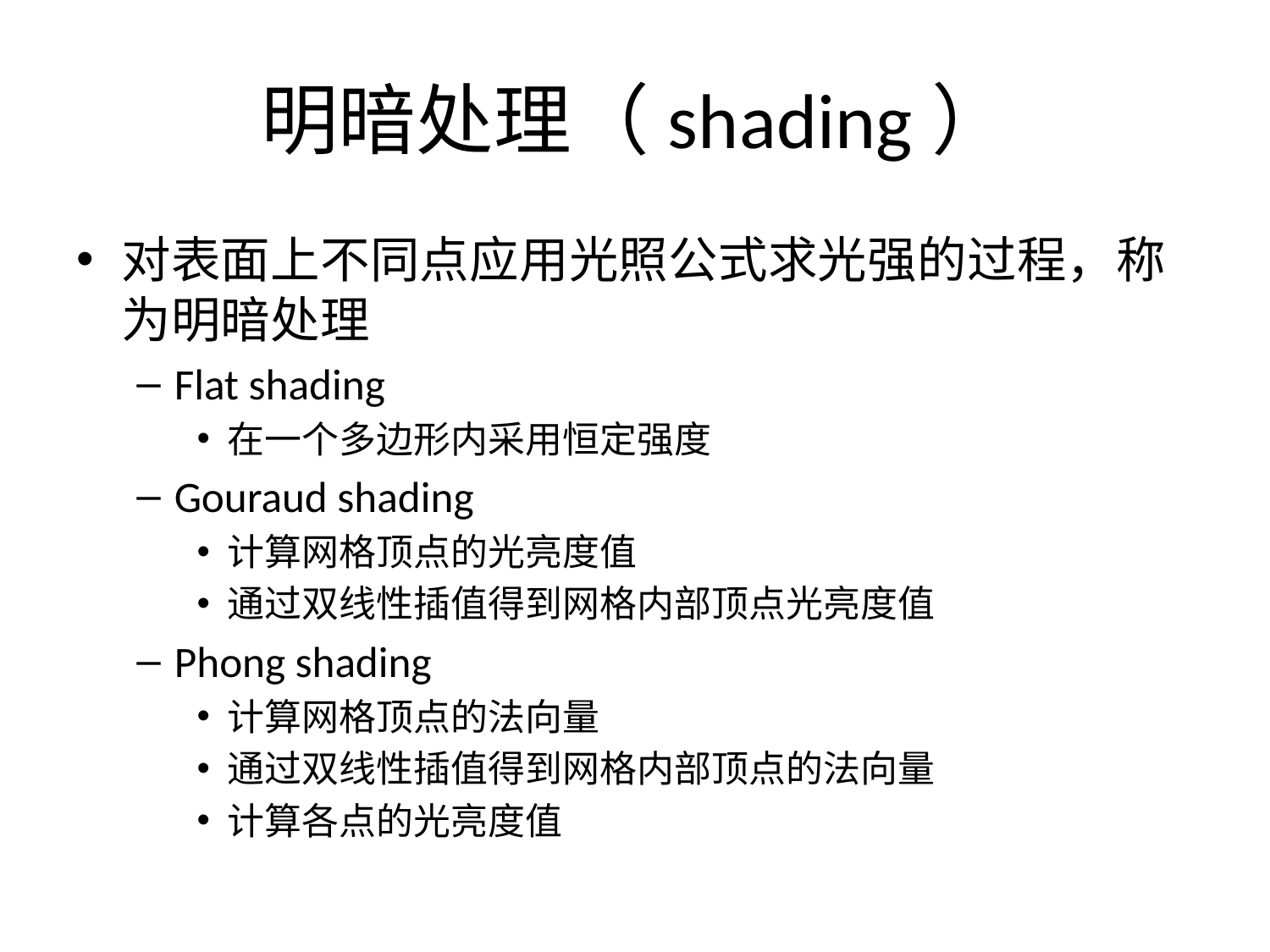

# 明暗处理（shading）
对表面上不同点应用光照公式求光强的过程，称为明暗处理
Flat shading
在一个多边形内采用恒定强度
Gouraud shading
计算网格顶点的光亮度值
通过双线性插值得到网格内部顶点光亮度值
Phong shading
计算网格顶点的法向量
通过双线性插值得到网格内部顶点的法向量
计算各点的光亮度值